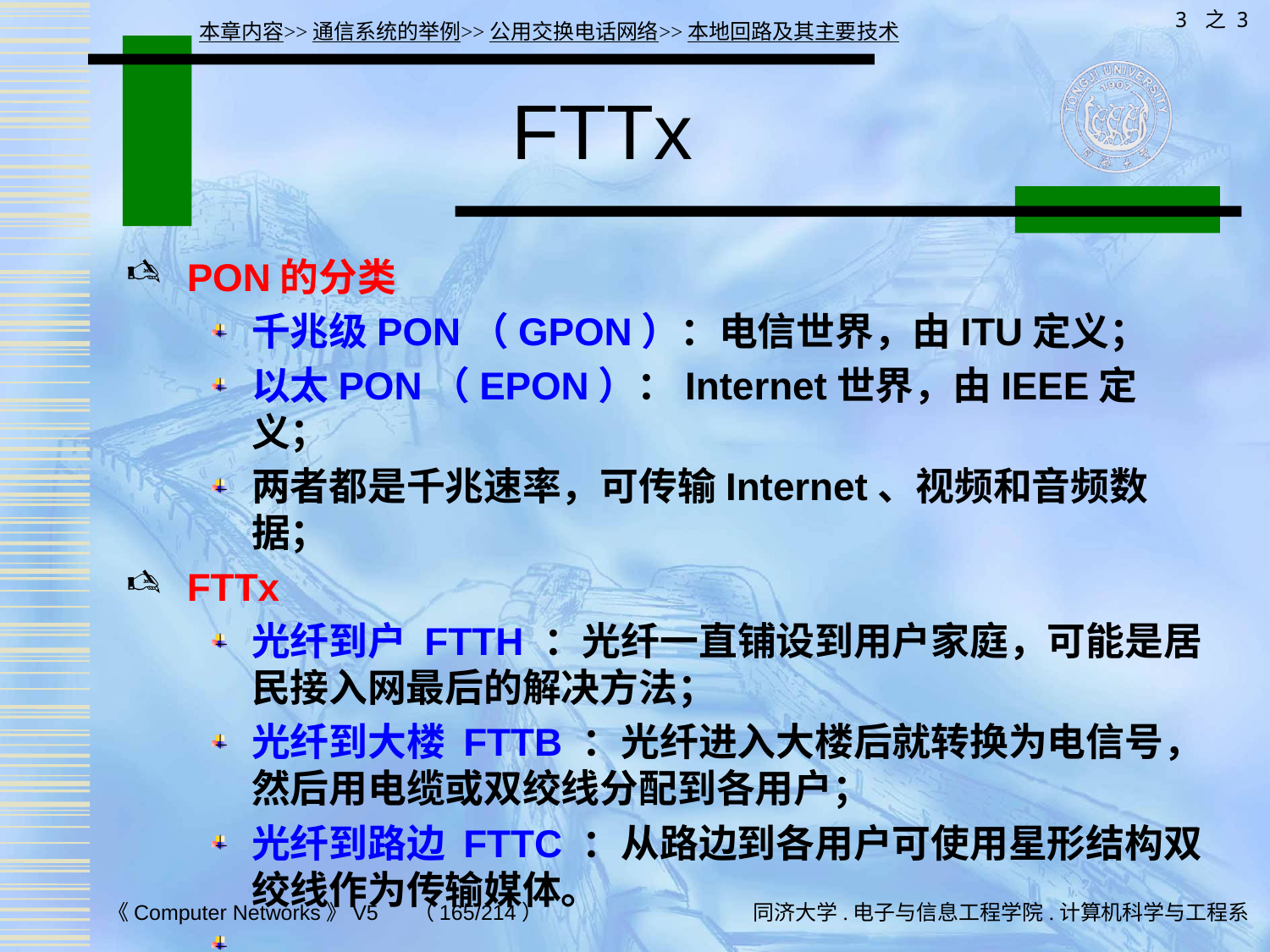

3 之 3
本章内容>>通信系统的举例>>公用交换电话网络>>本地回路及其主要技术
# FTTx
PON的分类
千兆级PON（GPON）：电信世界，由ITU定义；
以太PON（EPON）：Internet世界，由IEEE定义；
两者都是千兆速率，可传输Internet、视频和音频数据；
FTTx
光纤到户 FTTH ：光纤一直铺设到用户家庭，可能是居民接入网最后的解决方法；
光纤到大楼 FTTB ：光纤进入大楼后就转换为电信号，然后用电缆或双绞线分配到各用户；
光纤到路边 FTTC ：从路边到各用户可使用星形结构双绞线作为传输媒体。
……